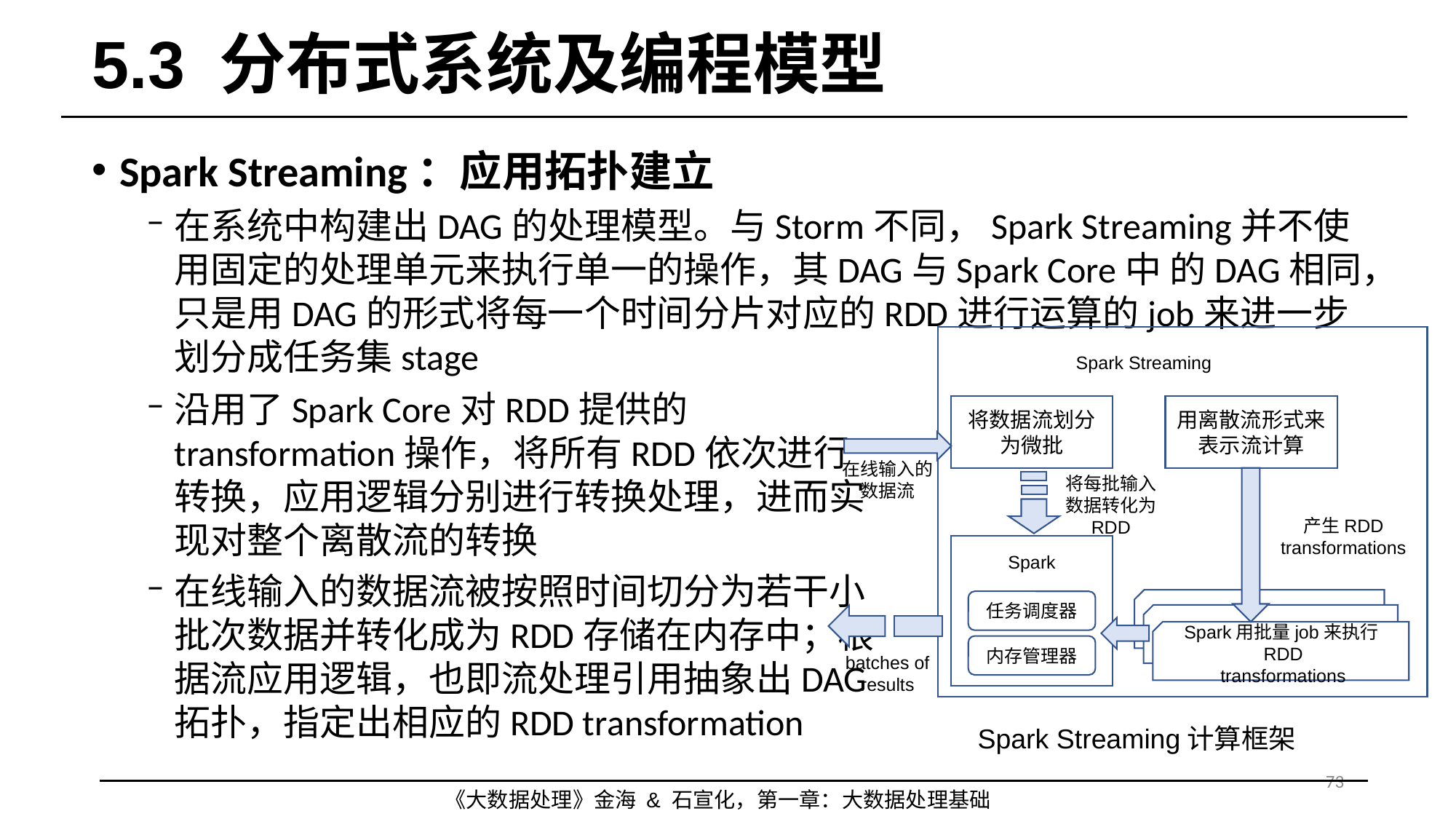

# 5.3 分布式系统及编程模型
Spark Streaming：应用拓扑建立
在系统中构建出DAG的处理模型。与Storm不同，Spark Streaming并不使用固定的处理单元来执行单一的操作，其DAG与Spark Core中 的DAG相同，只是用DAG的形式将每一个时间分片对应的RDD进行运算的job来进一步划分成任务集stage

Spark Streaming
将数据流划分
为微批
用离散流形式来
表示流计算

将每批输入
数据转化为
RDD

产生RDD
transformations

Spark
任务调度器
内存管理器

Spark用批量job来执行RDD
transformations
Spark Streaming计算框架
沿用了Spark Core对RDD提供的transformation操作，将所有RDD依次进行转换，应用逻辑分别进行转换处理，进而实现对整个离散流的转换
在线输入的数据流被按照时间切分为若干小批次数据并转化成为RDD存储在内存中；根据流应用逻辑，也即流处理引用抽象出DAG拓扑，指定出相应的RDD transformation

在线输入的
数据流

batches of
results
73